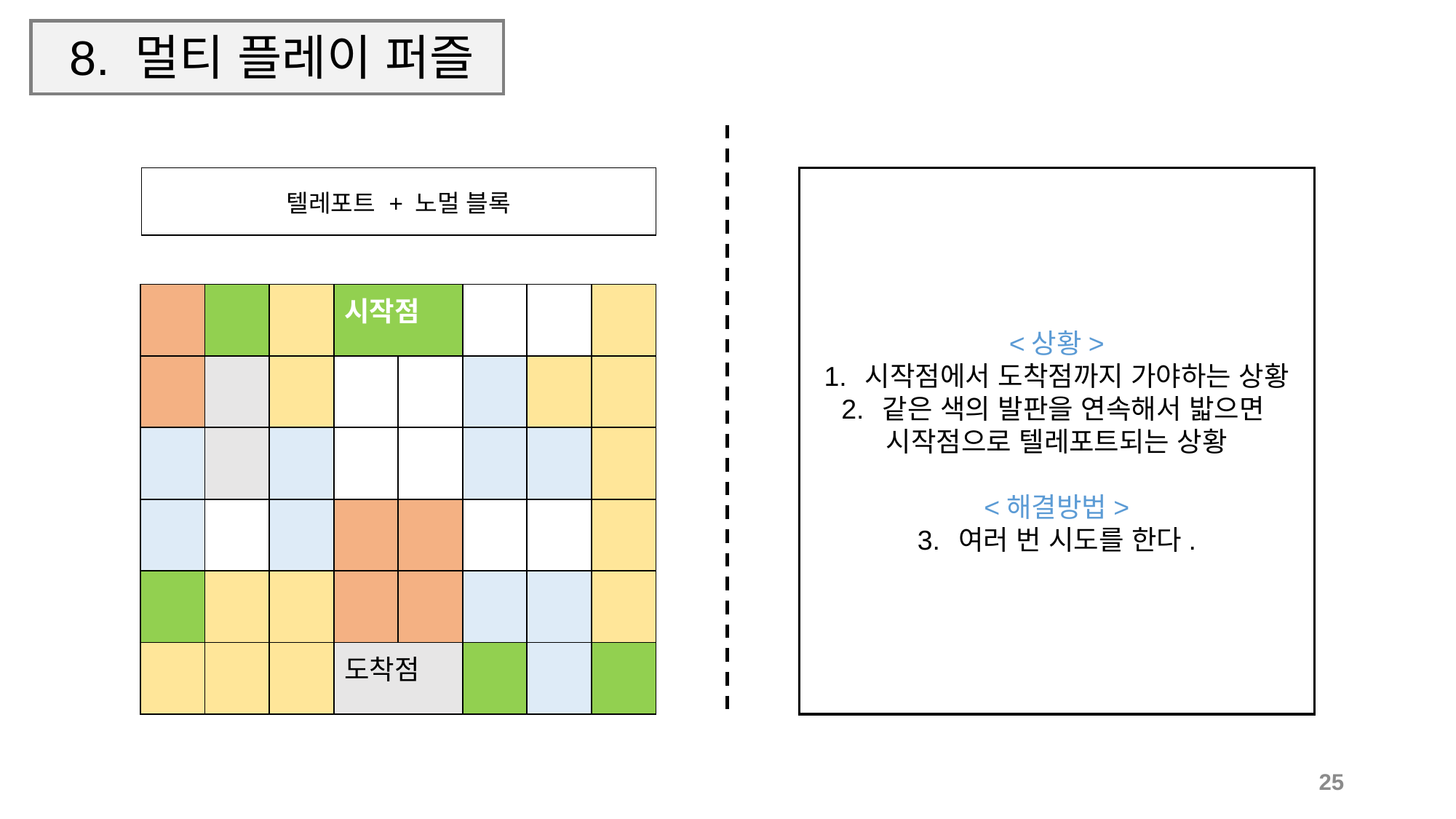

# 8. 멀티 플레이 퍼즐
| 텔레포트 + 노멀 블록 |
| --- |
<상황>
시작점에서 도착점까지 가야하는 상황
같은 색의 발판을 연속해서 밟으면
시작점으로 텔레포트되는 상황

<해결방법>
여러 번 시도를 한다.
|  |  |  | 시작점 |  |  |  |  |
| --- | --- | --- | --- | --- | --- | --- | --- |
|  |  |  |  |  |  |  |  |
|  |  |  |  |  |  |  |  |
|  |  |  |  |  |  |  |  |
|  |  |  |  |  |  |  |  |
|  |  |  | 도착점 |  |  |  |  |
25